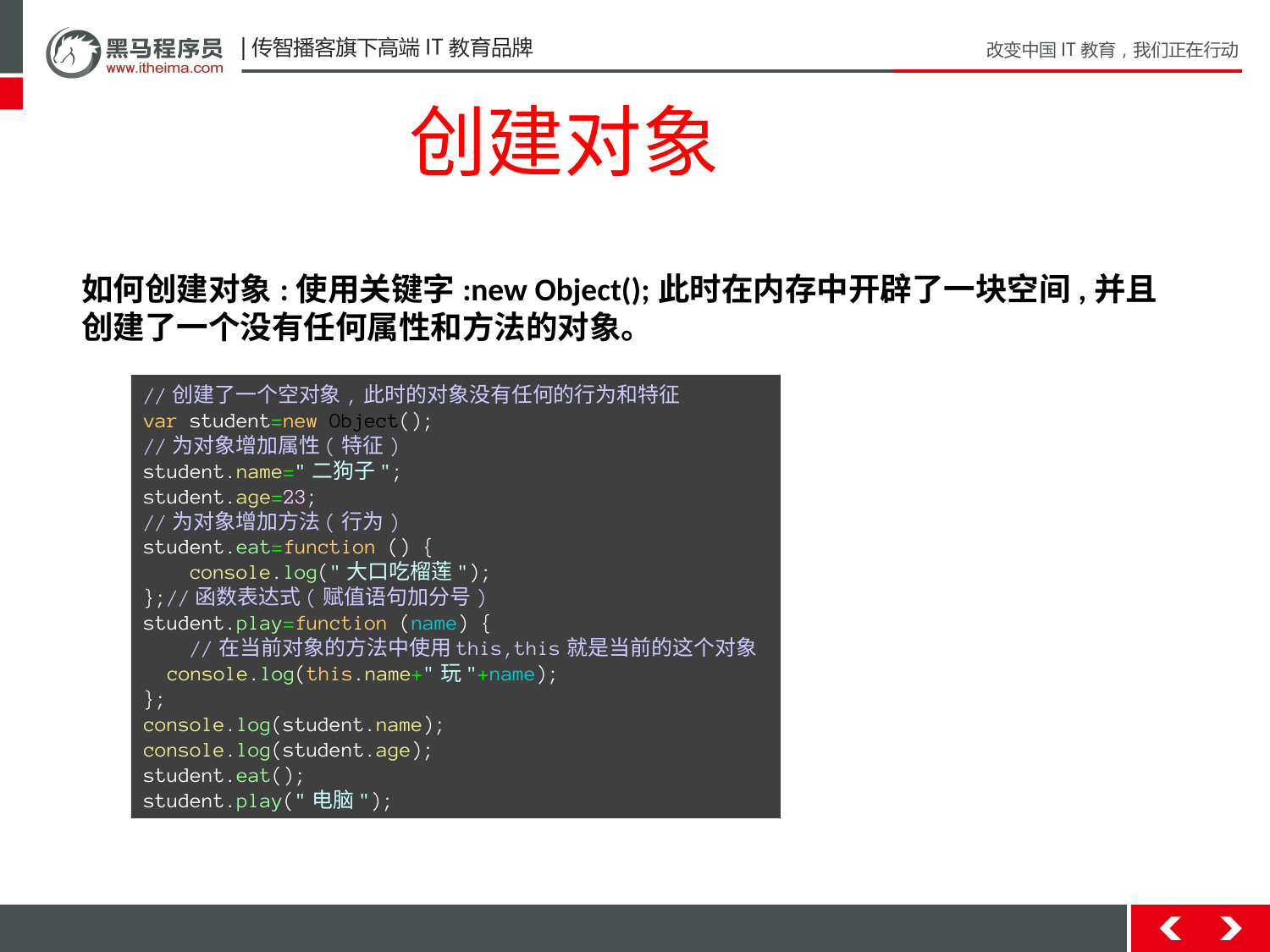

创建对象
如何创建对象:使用关键字:new Object();此时在内存中开辟了一块空间,并且创建了一个没有任何属性和方法的对象。
//创建了一个空对象,此时的对象没有任何的行为和特征
var student=new Object();
//为对象增加属性(特征)
student.name="二狗子";
student.age=23;
//为对象增加方法(行为)
student.eat=function () {
    console.log("大口吃榴莲");
};//函数表达式(赋值语句加分号)
student.play=function (name) {
    //在当前对象的方法中使用this,this就是当前的这个对象
    console.log(this.name+"玩"+name);
};
console.log(student.name);
console.log(student.age);
student.eat();
student.play("电脑");